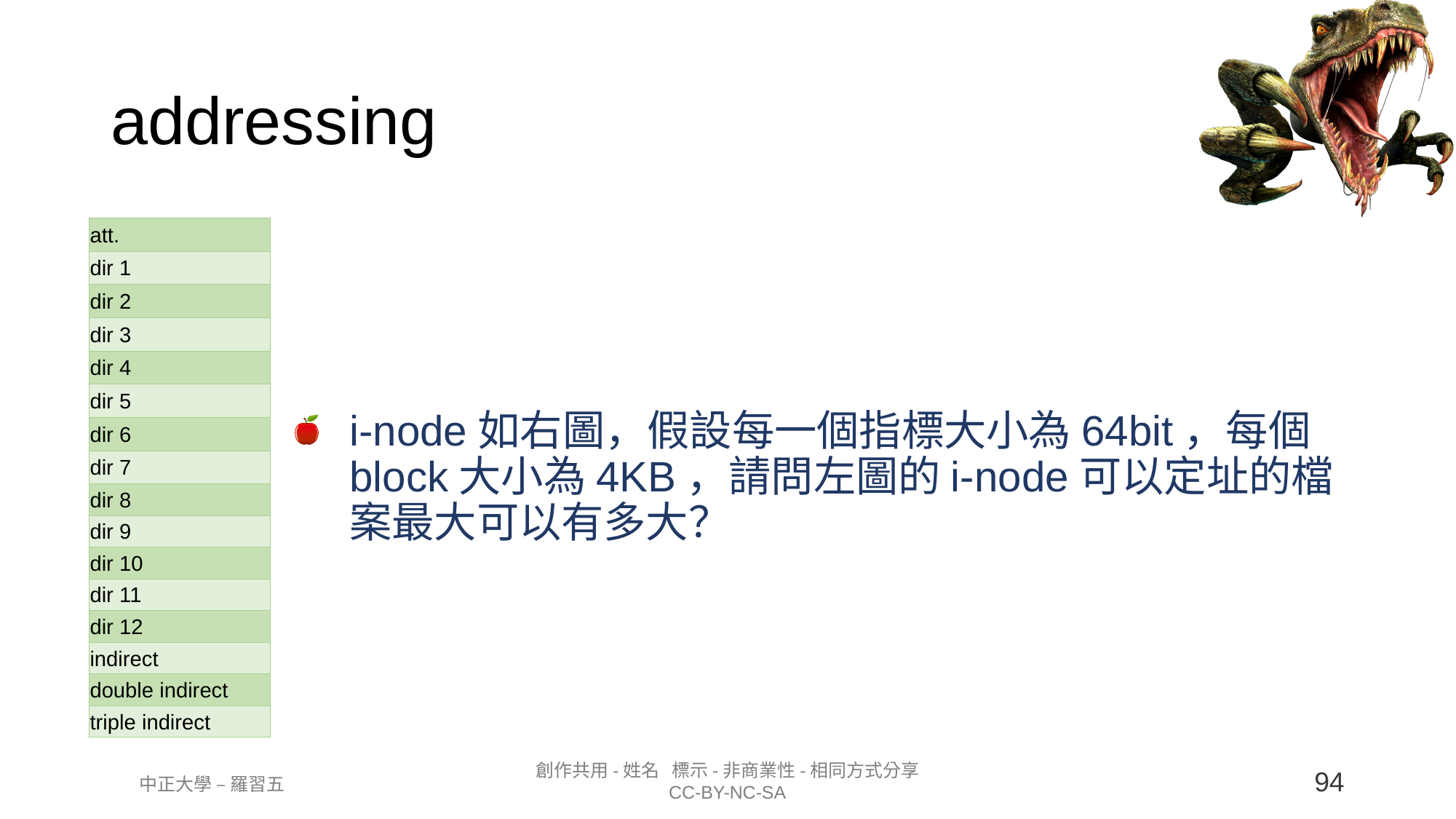

# addressing
| att. |
| --- |
| dir 1 |
| dir 2 |
| dir 3 |
| dir 4 |
| dir 5 |
| dir 6 |
| dir 7 |
| dir 8 |
| dir 9 |
| dir 10 |
| dir 11 |
| dir 12 |
| indirect |
| double indirect |
| triple indirect |
i-node如右圖，假設每一個指標大小為64bit，每個block大小為4KB，請問左圖的i-node可以定址的檔案最大可以有多大？